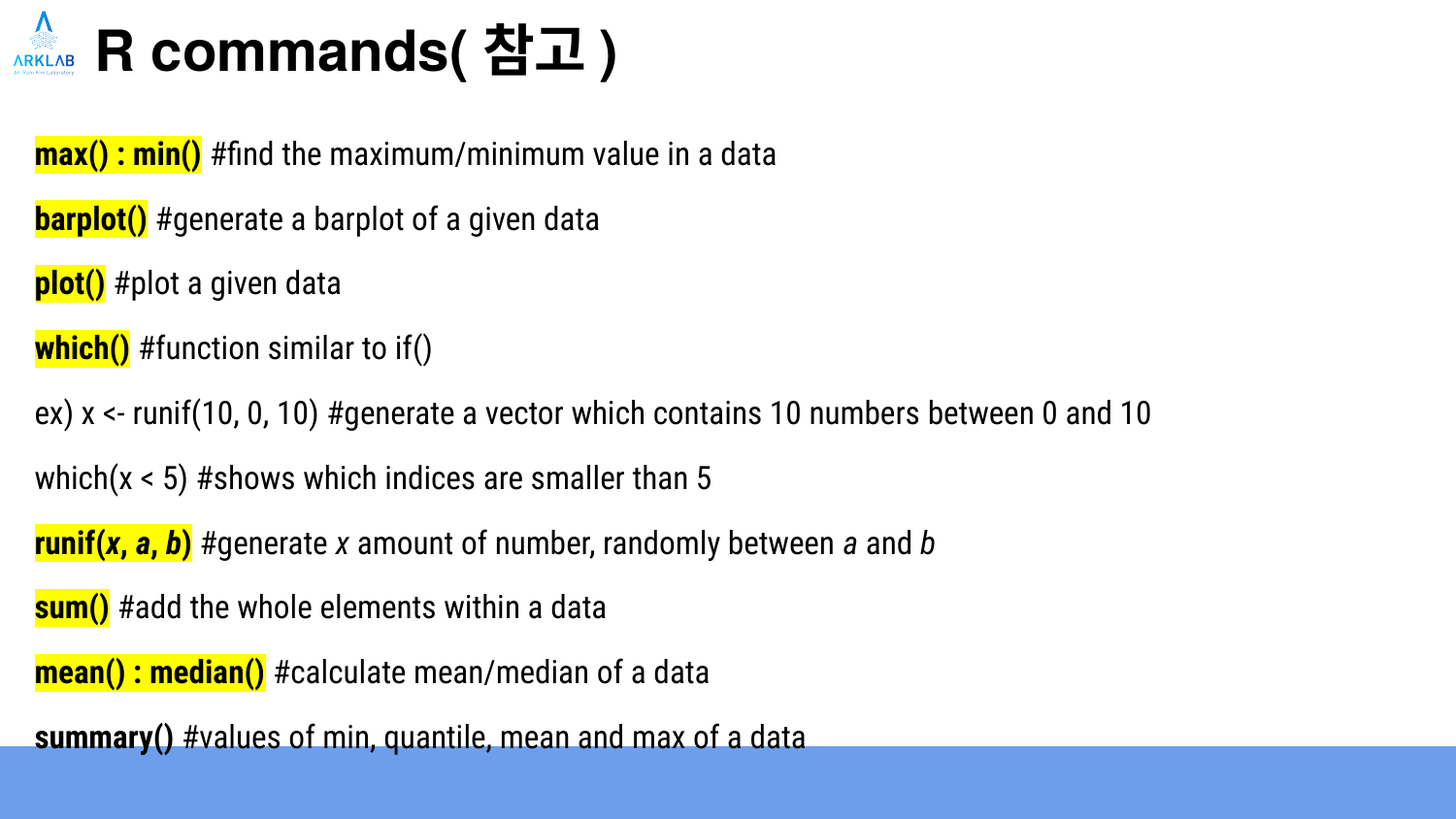

# R commands(참고)
max() : min() #find the maximum/minimum value in a data
barplot() #generate a barplot of a given data
plot() #plot a given data
which() #function similar to if()
ex) x <- runif(10, 0, 10) #generate a vector which contains 10 numbers between 0 and 10
which(x < 5) #shows which indices are smaller than 5
runif(x, a, b) #generate x amount of number, randomly between a and b
sum() #add the whole elements within a data
mean() : median() #calculate mean/median of a data
summary() #values of min, quantile, mean and max of a data